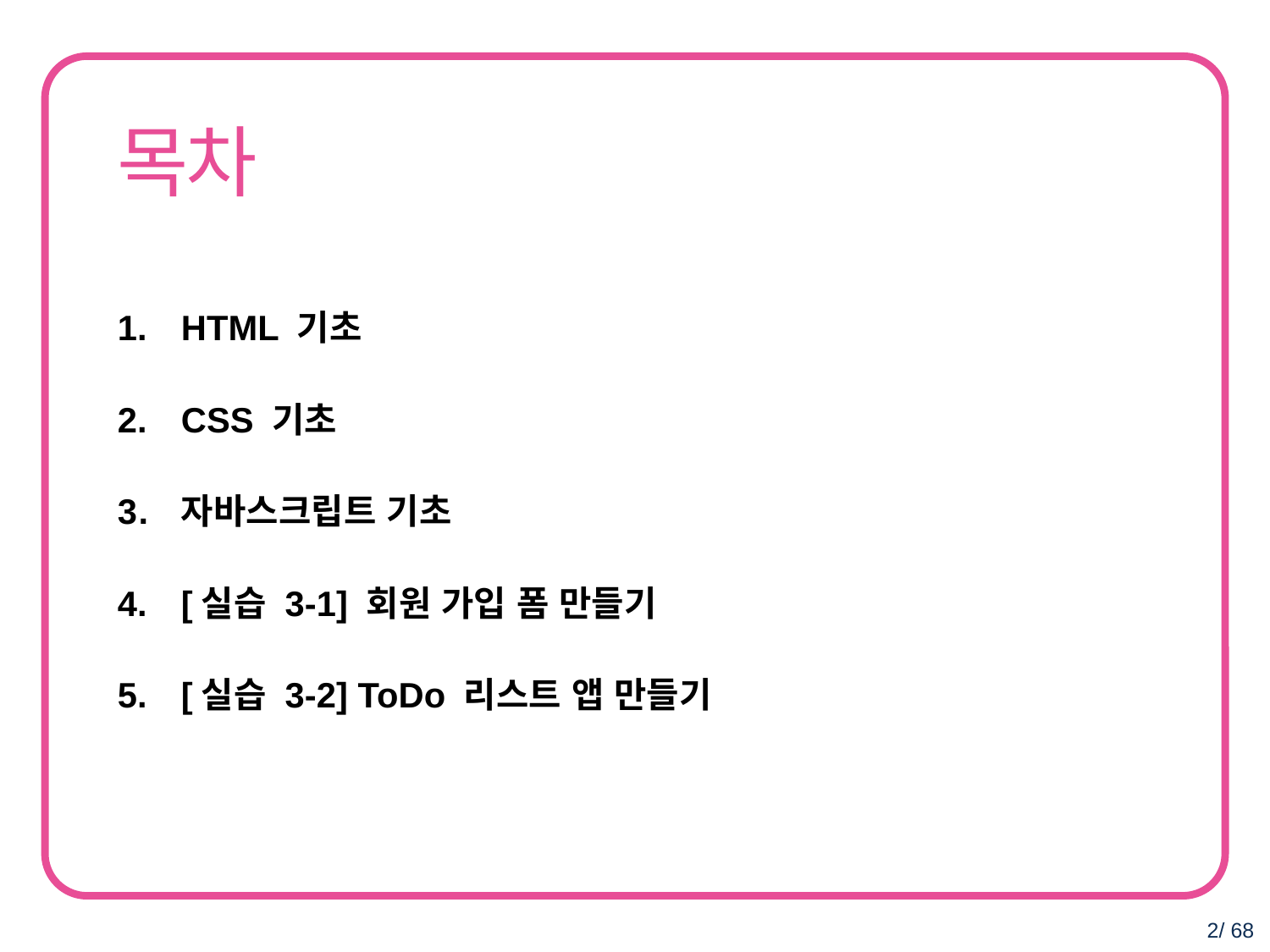

HTML 기초
CSS 기초
자바스크립트 기초
[실습 3-1] 회원 가입 폼 만들기
[실습 3-2] ToDo 리스트 앱 만들기